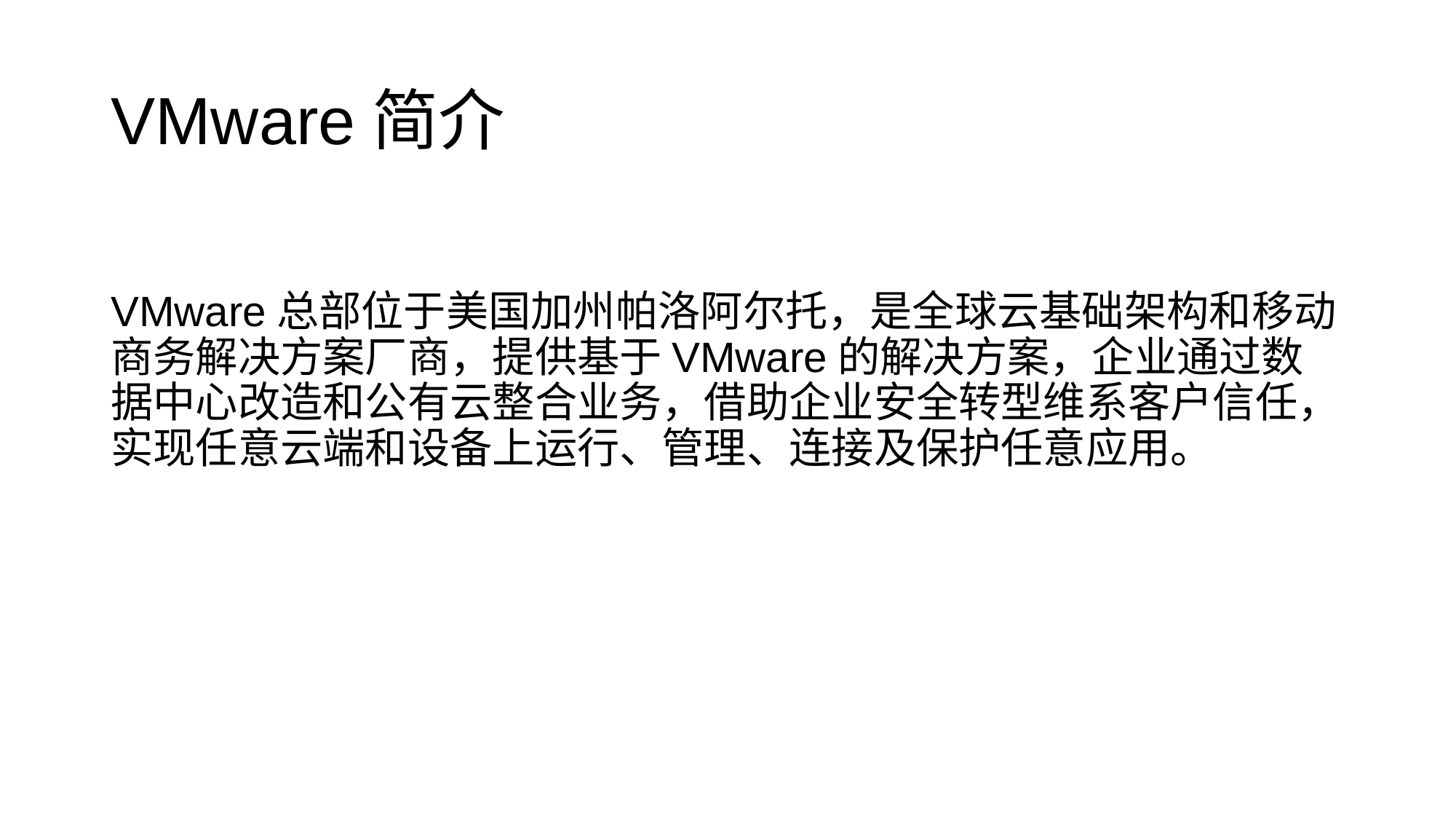

# VMware简介

VMware总部位于美国加州帕洛阿尔托，是全球云基础架构和移动商务解决方案厂商，提供基于VMware的解决方案，企业通过数据中心改造和公有云整合业务，借助企业安全转型维系客户信任，实现任意云端和设备上运行、管理、连接及保护任意应用。